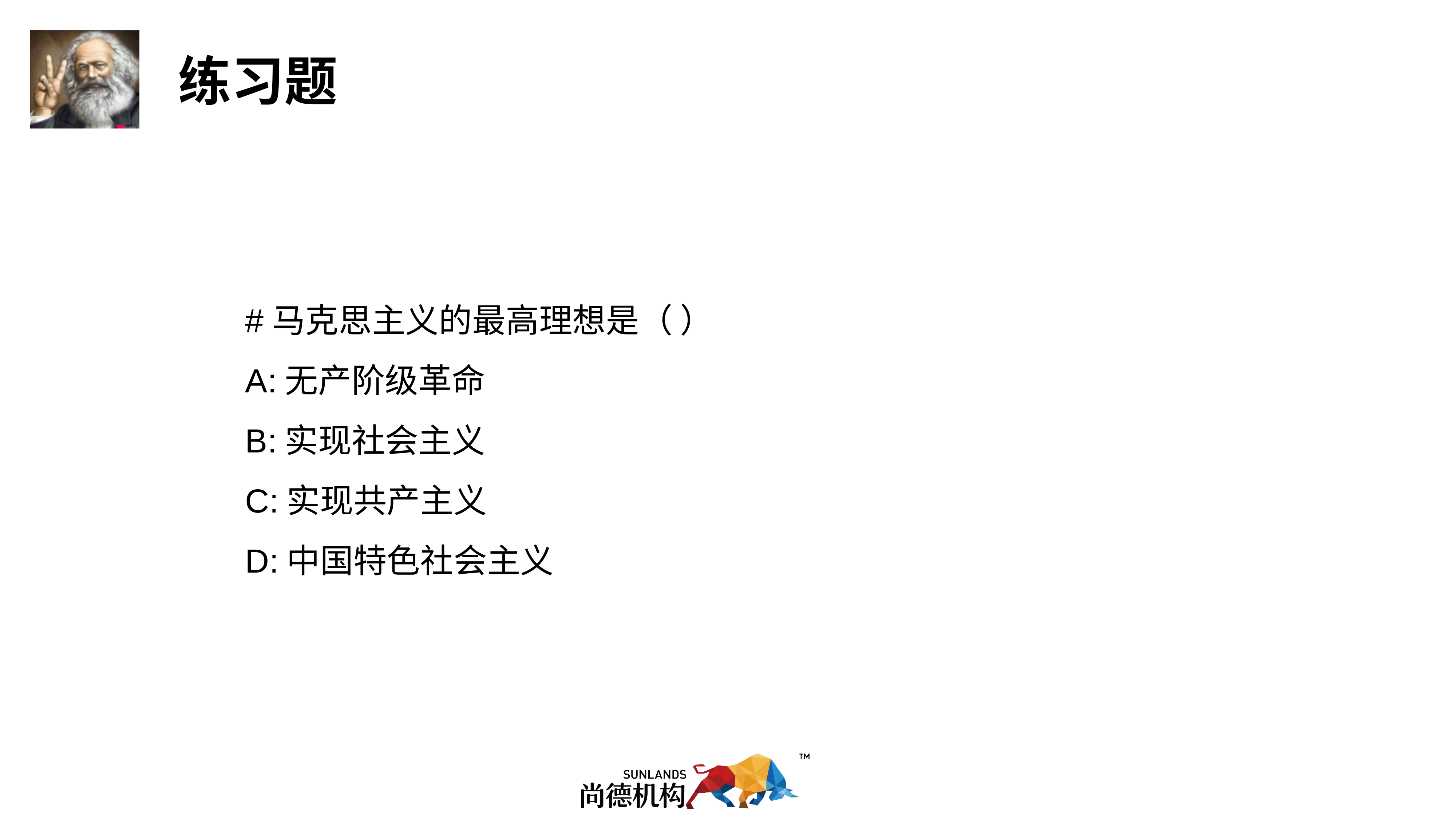

#马克思主义的最高理想是（ ）
A:无产阶级革命
B:实现社会主义
C:实现共产主义
D:中国特色社会主义